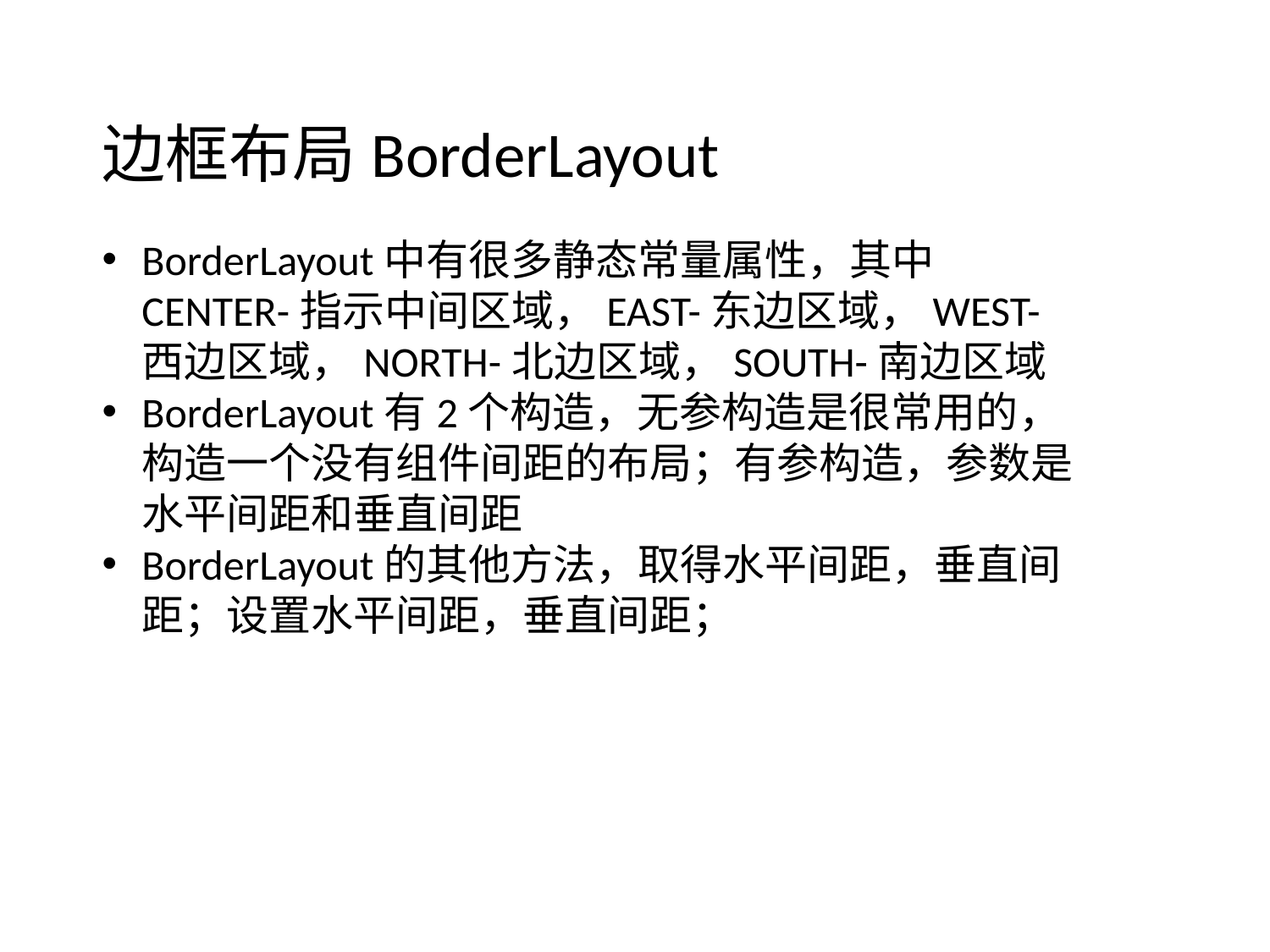

# 边框布局BorderLayout
BorderLayout中有很多静态常量属性，其中CENTER-指示中间区域，EAST-东边区域，WEST-西边区域，NORTH-北边区域，SOUTH-南边区域
BorderLayout有2个构造，无参构造是很常用的，构造一个没有组件间距的布局；有参构造，参数是水平间距和垂直间距
BorderLayout的其他方法，取得水平间距，垂直间距；设置水平间距，垂直间距；